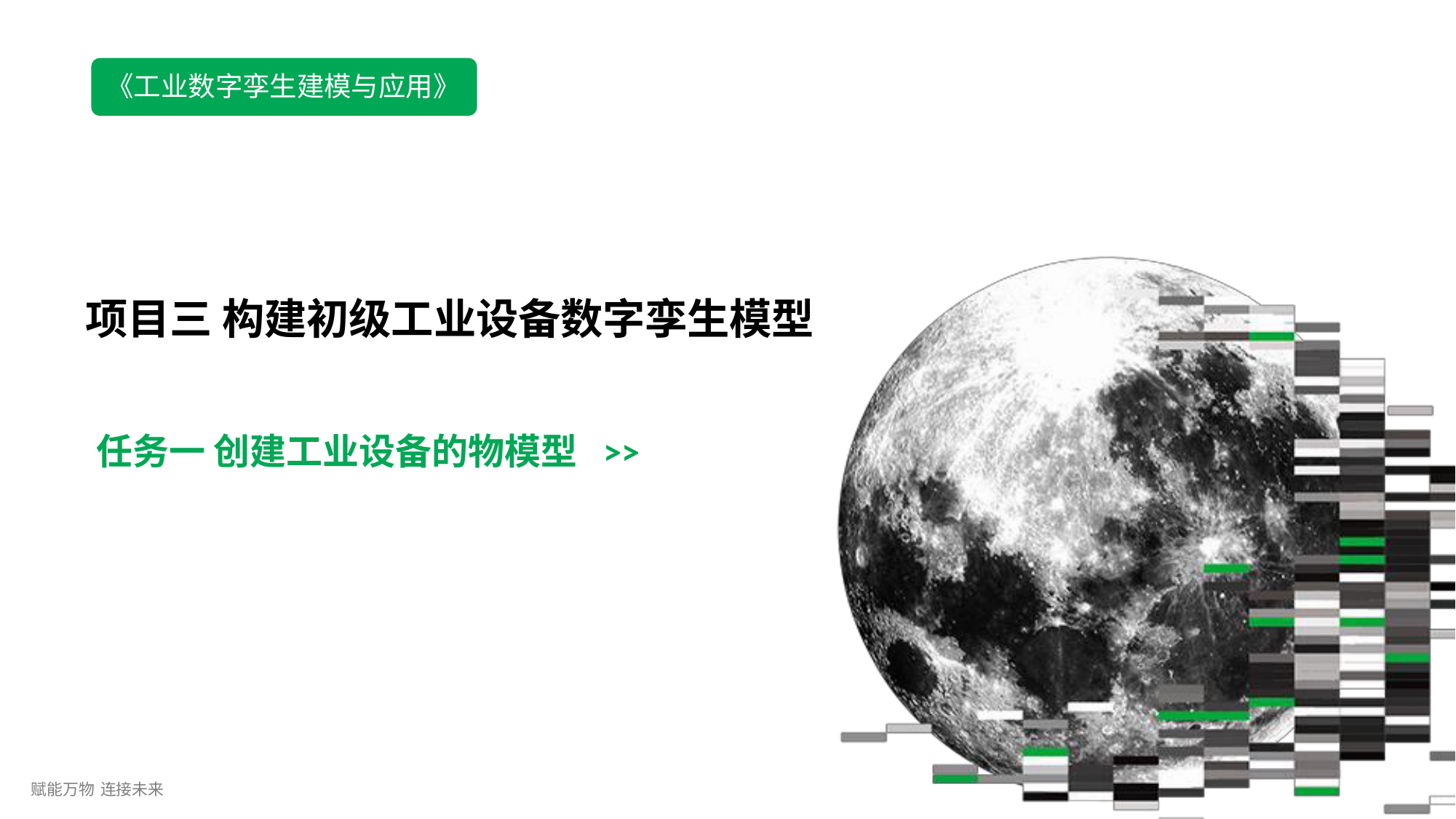

《工业数字孪生建模与应用》

项目三构建初级工业设备数字孪生模型
任务一创建工业设备的物模型	>>
赋能万物 连接未来